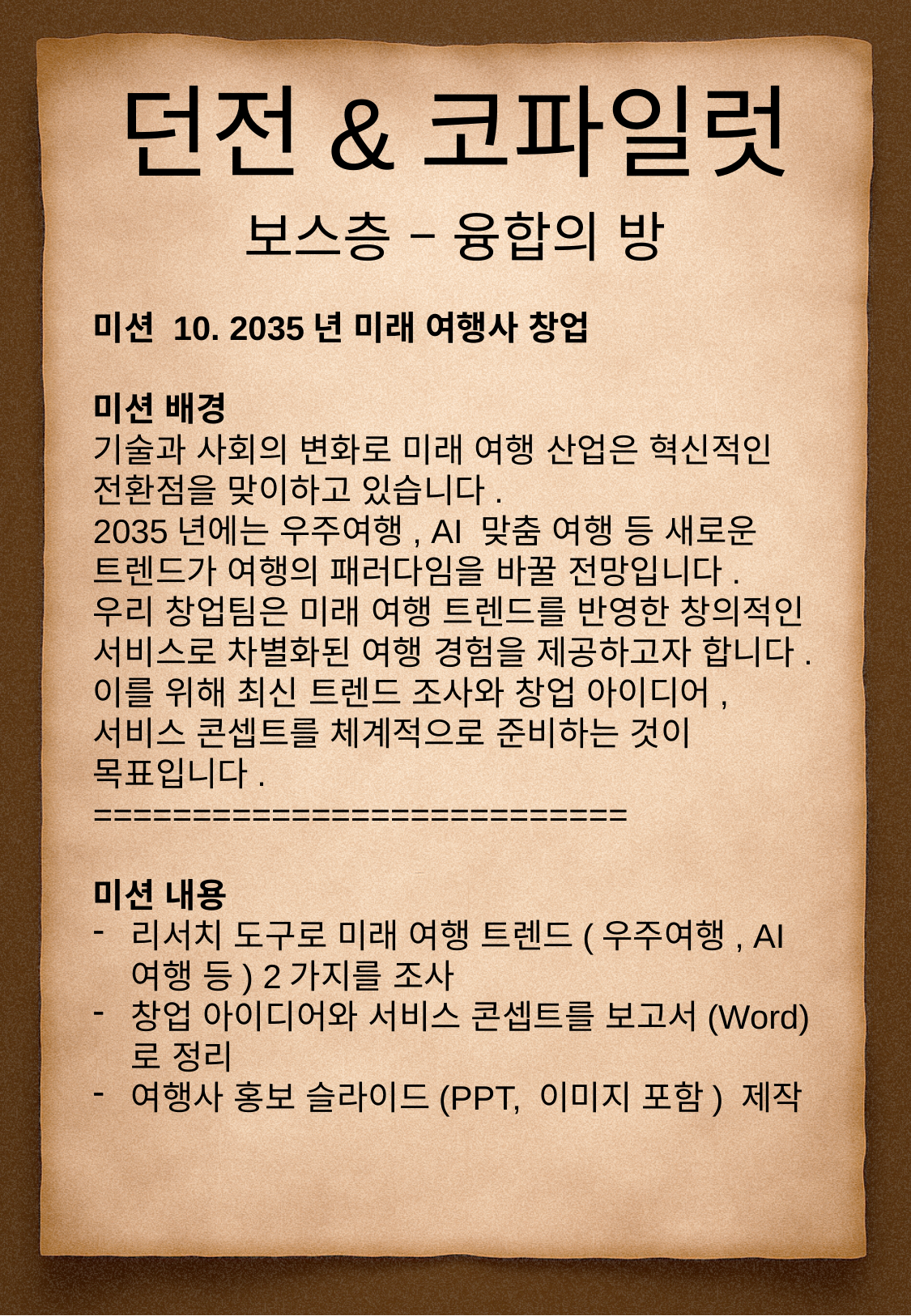

던전&코파일럿
보스층 – 융합의 방
미션 10. 2035년 미래 여행사 창업

미션 배경
기술과 사회의 변화로 미래 여행 산업은 혁신적인 전환점을 맞이하고 있습니다.
2035년에는 우주여행, AI 맞춤 여행 등 새로운 트렌드가 여행의 패러다임을 바꿀 전망입니다.
우리 창업팀은 미래 여행 트렌드를 반영한 창의적인 서비스로 차별화된 여행 경험을 제공하고자 합니다.
이를 위해 최신 트렌드 조사와 창업 아이디어, 서비스 콘셉트를 체계적으로 준비하는 것이 목표입니다.
===========================

미션 내용
리서치 도구로 미래 여행 트렌드(우주여행, AI 여행 등) 2가지를 조사
창업 아이디어와 서비스 콘셉트를 보고서(Word)로 정리
여행사 홍보 슬라이드(PPT, 이미지 포함) 제작